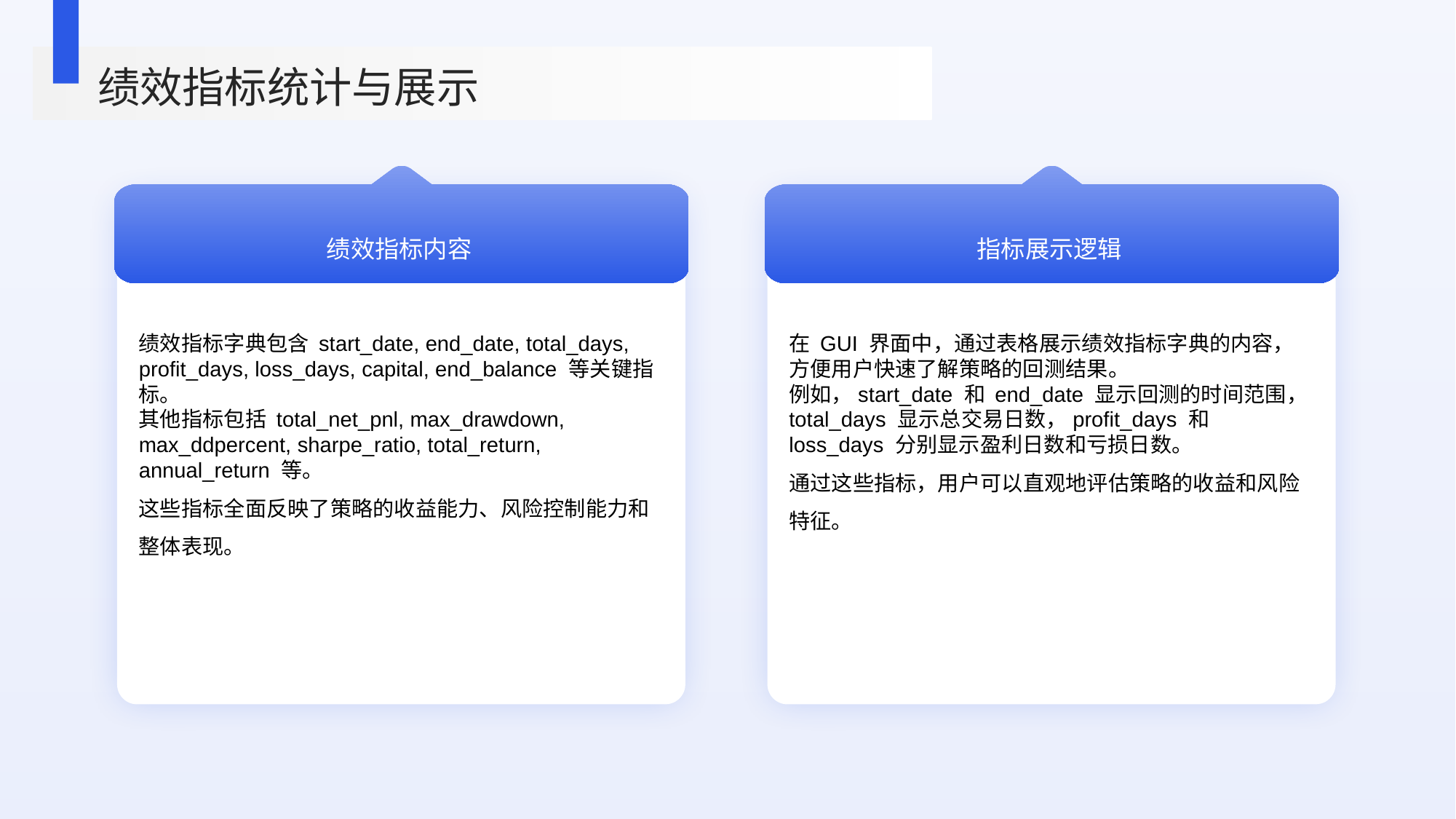

绩效指标统计与展示

绩效指标内容
指标展示逻辑
绩效指标字典包含 start_date, end_date, total_days, profit_days, loss_days, capital, end_balance 等关键指标。
其他指标包括 total_net_pnl, max_drawdown, max_ddpercent, sharpe_ratio, total_return, annual_return 等。
这些指标全面反映了策略的收益能力、风险控制能力和整体表现。
在 GUI 界面中，通过表格展示绩效指标字典的内容，方便用户快速了解策略的回测结果。
例如，start_date 和 end_date 显示回测的时间范围，total_days 显示总交易日数，profit_days 和 loss_days 分别显示盈利日数和亏损日数。
通过这些指标，用户可以直观地评估策略的收益和风险特征。